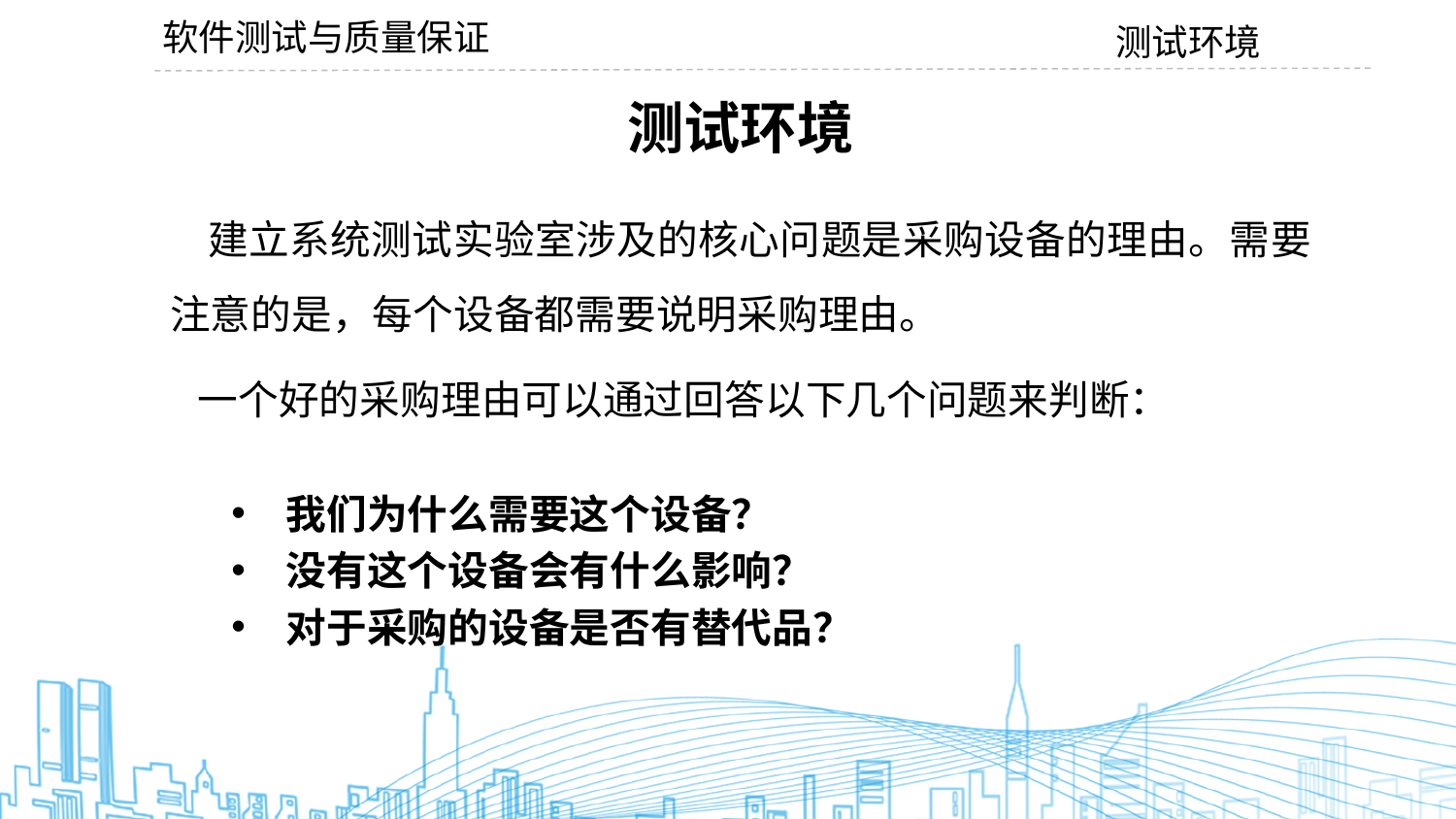

软件测试与质量保证
测试环境
测试环境
   建立系统测试实验室涉及的核心问题是采购设备的理由。需要注意的是，每个设备都需要说明采购理由。
  一个好的采购理由可以通过回答以下几个问题来判断：
我们为什么需要这个设备？
没有这个设备会有什么影响？
对于采购的设备是否有替代品？